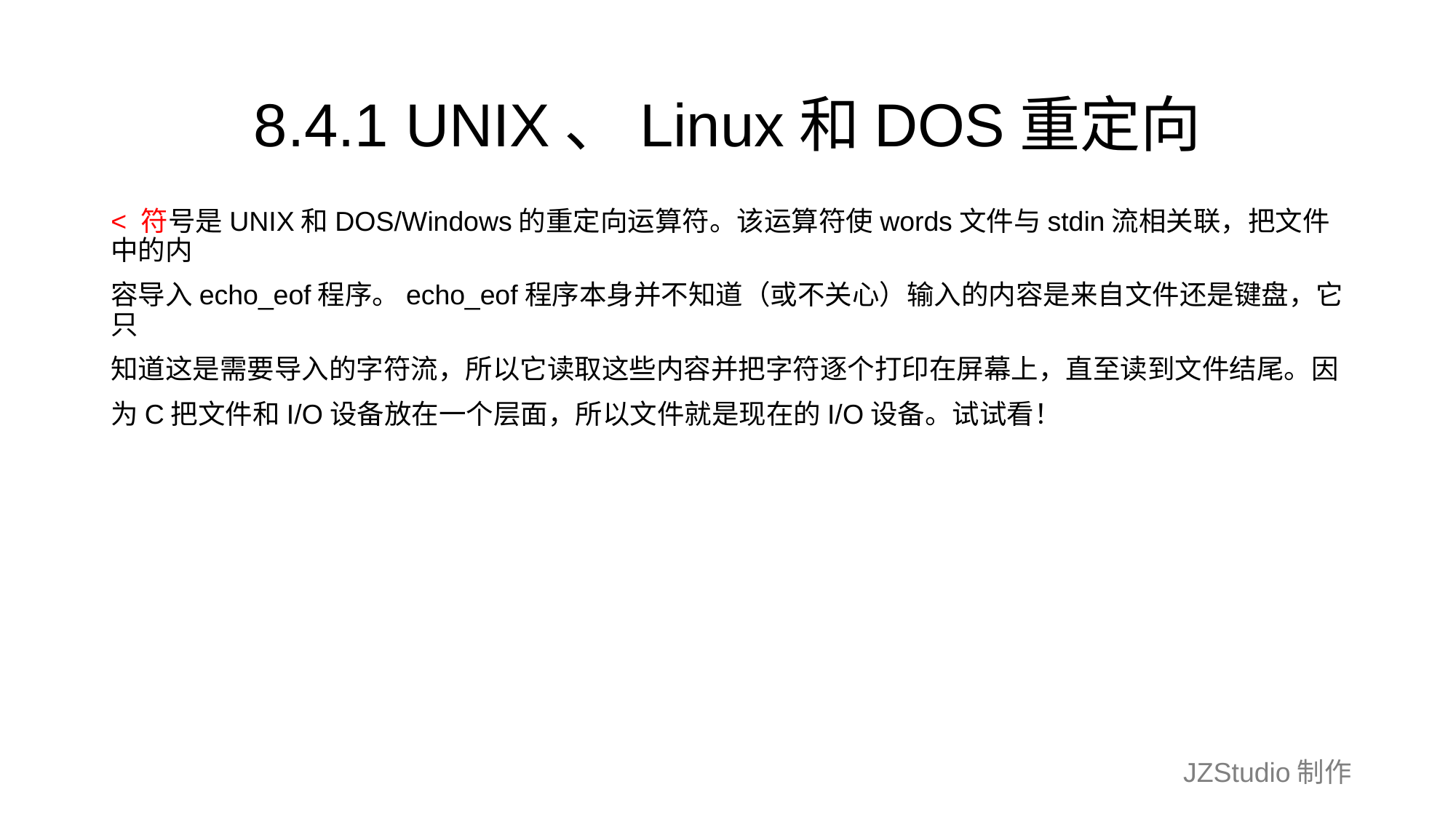

# 8.4.1 UNIX、Linux和DOS重定向
< 符号是UNIX和DOS/Windows的重定向运算符。该运算符使words文件与stdin流相关联，把文件中的内
容导入echo_eof程序。echo_eof程序本身并不知道（或不关心）输入的内容是来自文件还是键盘，它只
知道这是需要导入的字符流，所以它读取这些内容并把字符逐个打印在屏幕上，直至读到文件结尾。因
为C把文件和I/O设备放在一个层面，所以文件就是现在的I/O设备。试试看！